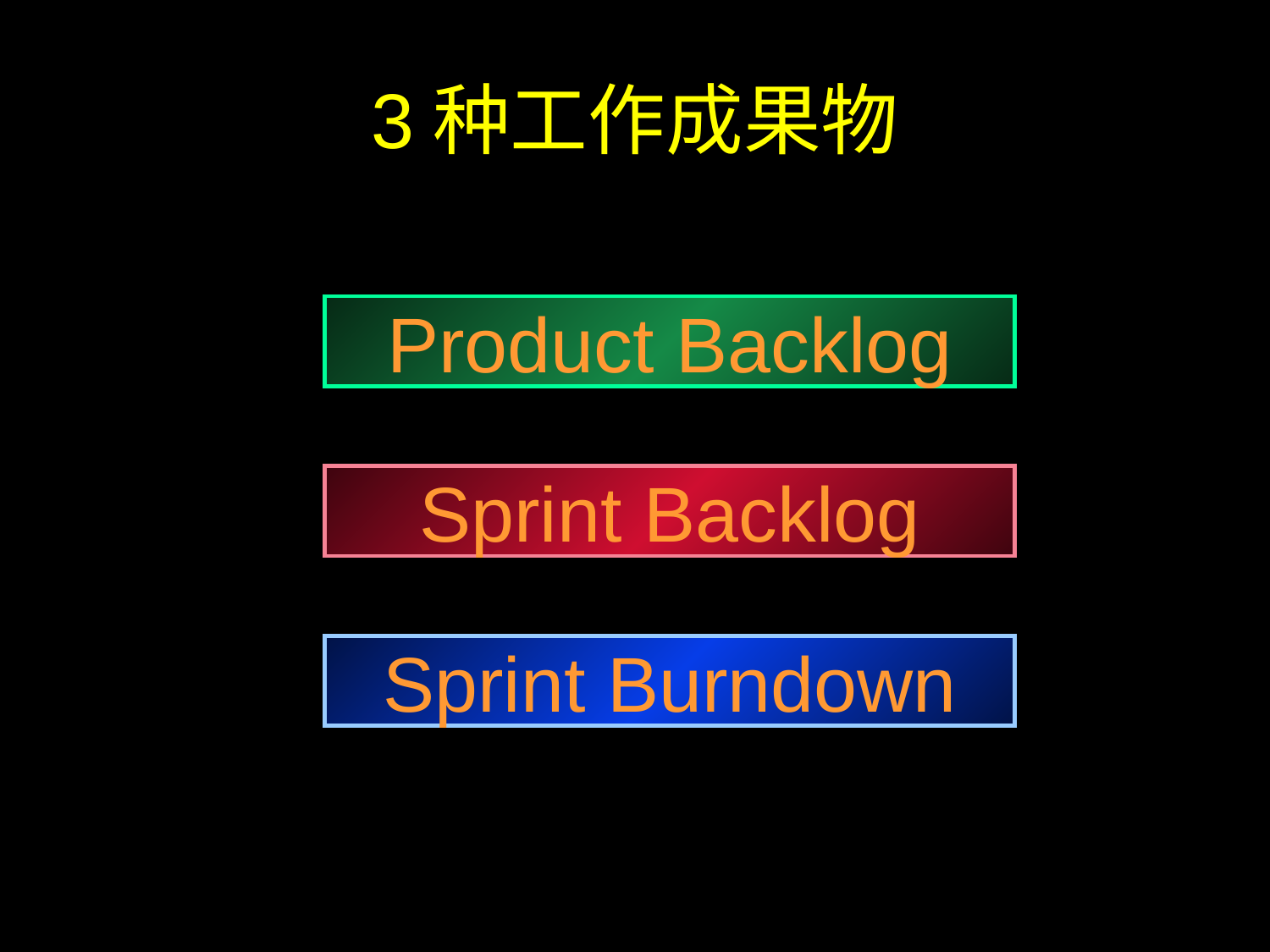

# 3种工作成果物
Product Backlog
Sprint Backlog
Sprint Burndown